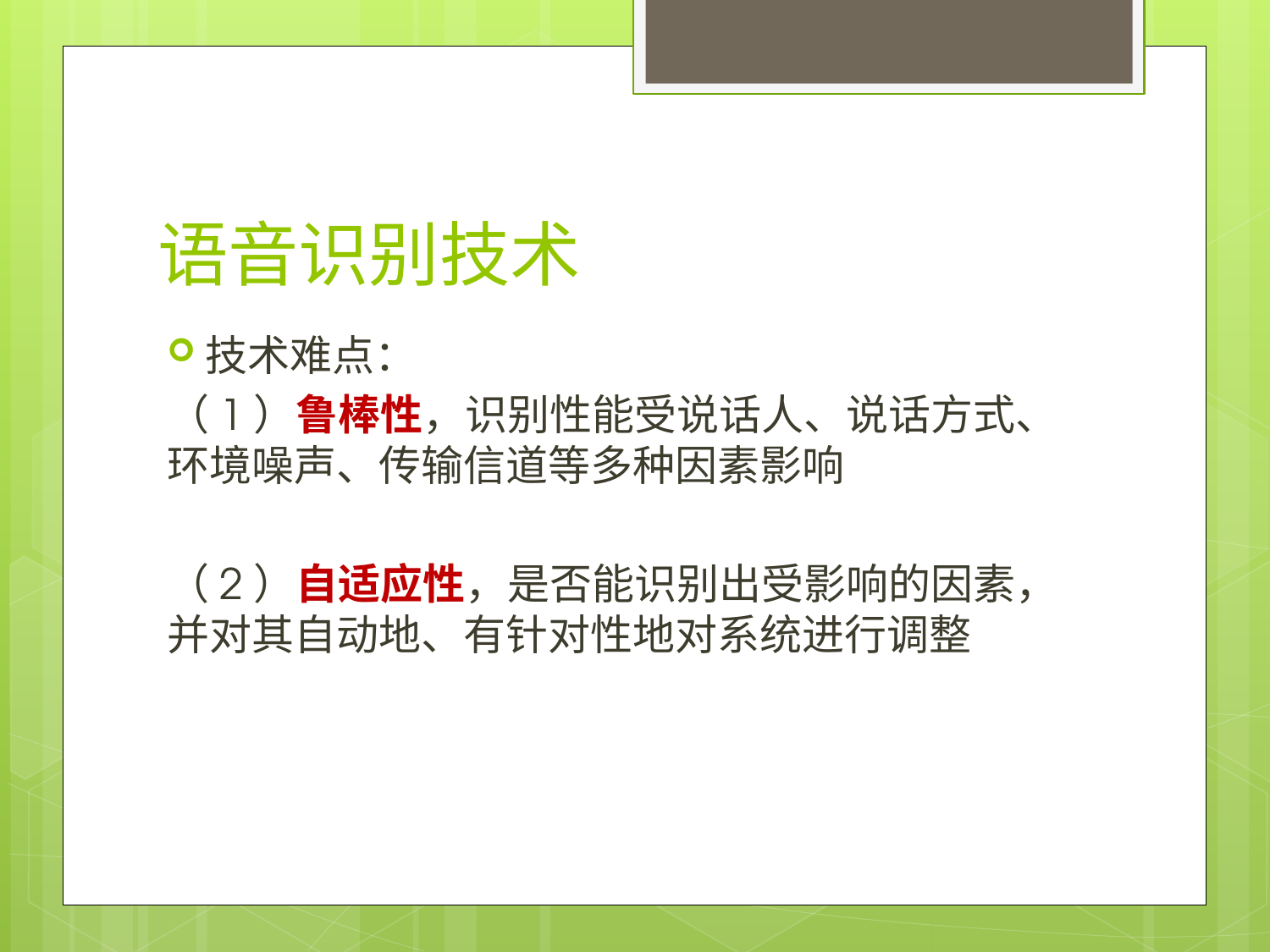

# 语音识别技术
技术难点：
（1）鲁棒性，识别性能受说话人、说话方式、环境噪声、传输信道等多种因素影响

（2）自适应性，是否能识别出受影响的因素，并对其自动地、有针对性地对系统进行调整